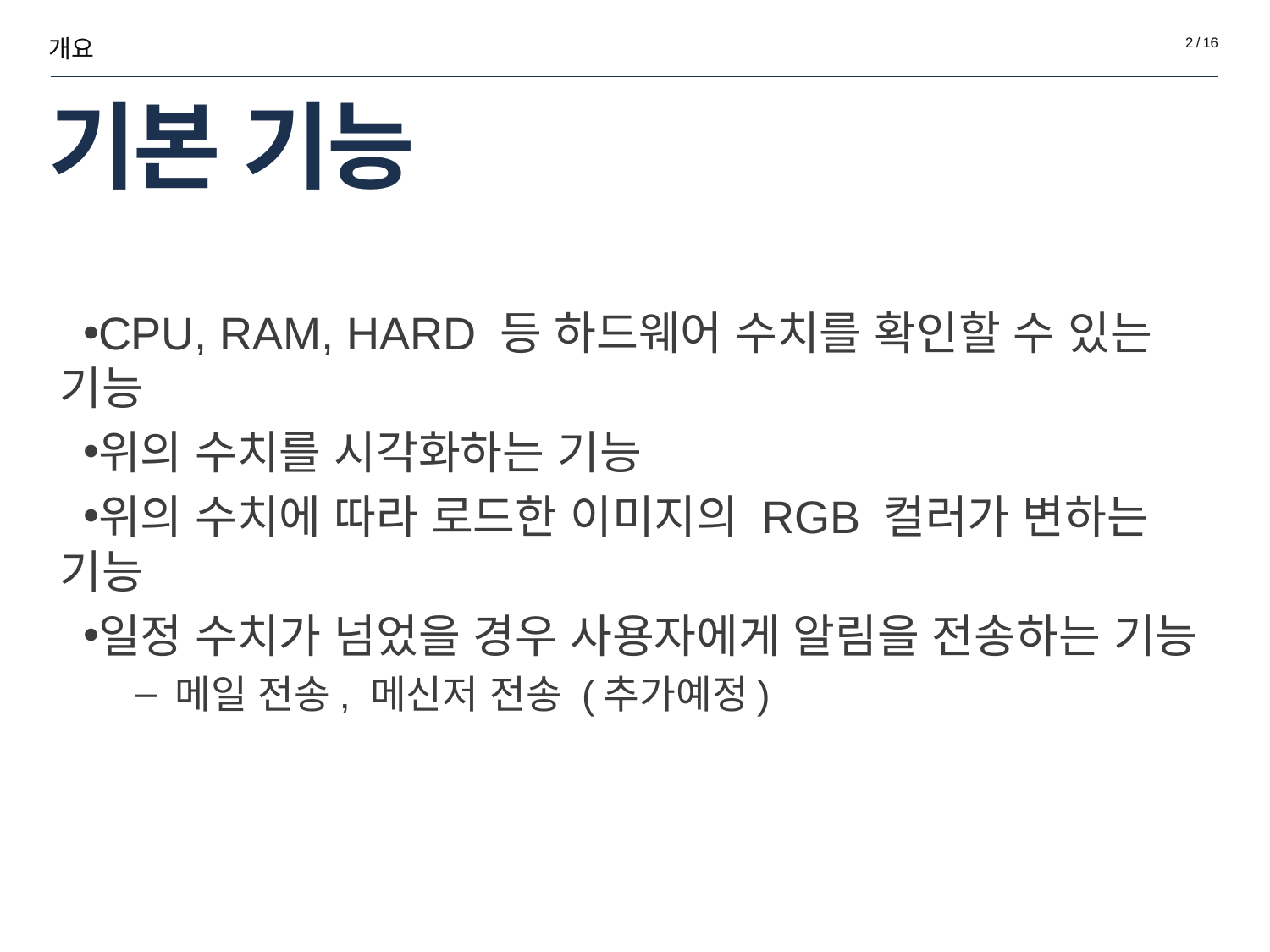

개요
2 / 16
# 기본 기능
CPU, RAM, HARD 등 하드웨어 수치를 확인할 수 있는 기능
위의 수치를 시각화하는 기능
위의 수치에 따라 로드한 이미지의 RGB 컬러가 변하는 기능
일정 수치가 넘었을 경우 사용자에게 알림을 전송하는 기능
 메일 전송, 메신저 전송 (추가예정)